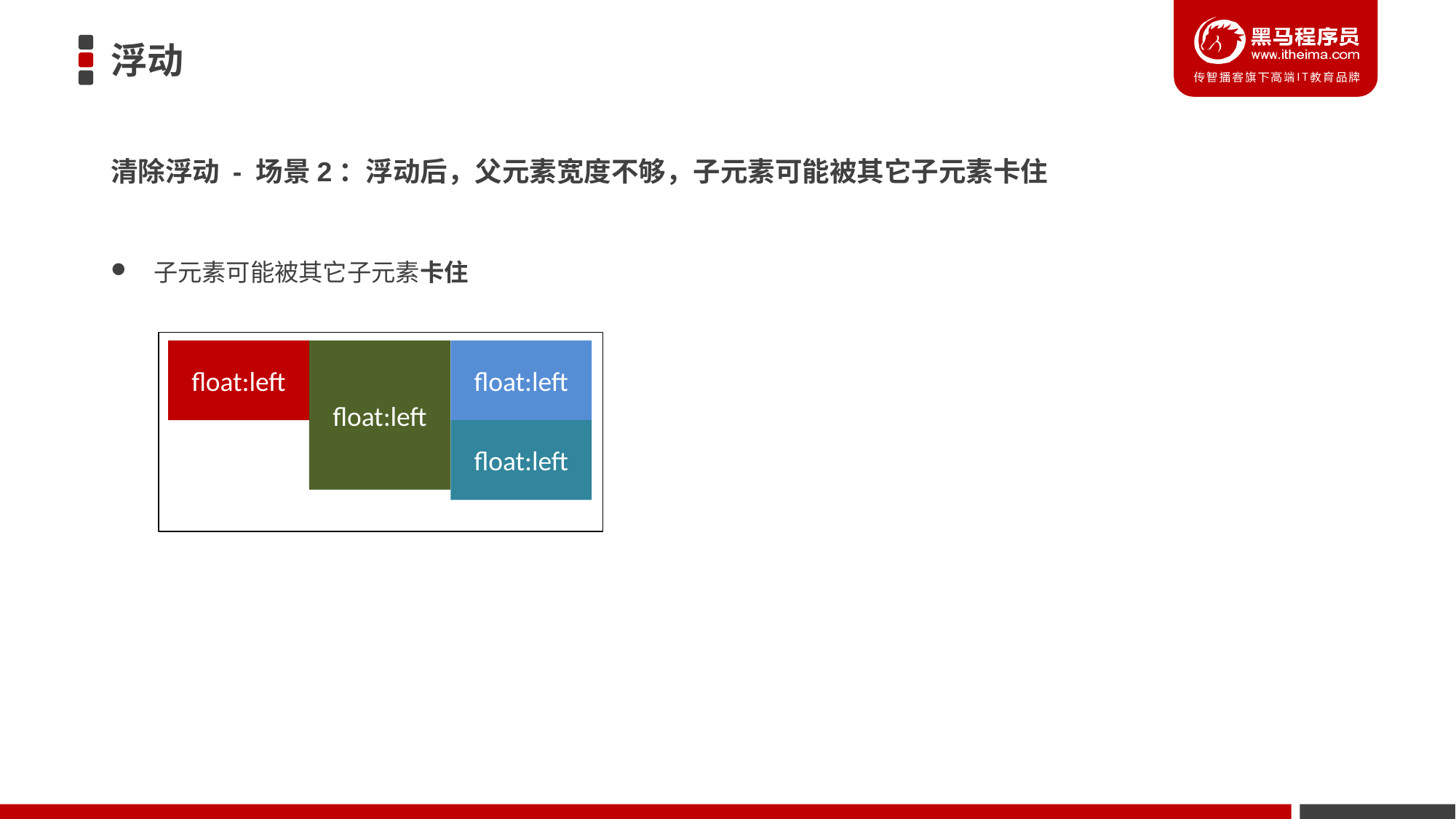

# 浮动
清除浮动 - 场景2：浮动后，父元素宽度不够，子元素可能被其它子元素卡住
子元素可能被其它子元素卡住

float:left
float:left
float:left
float:left